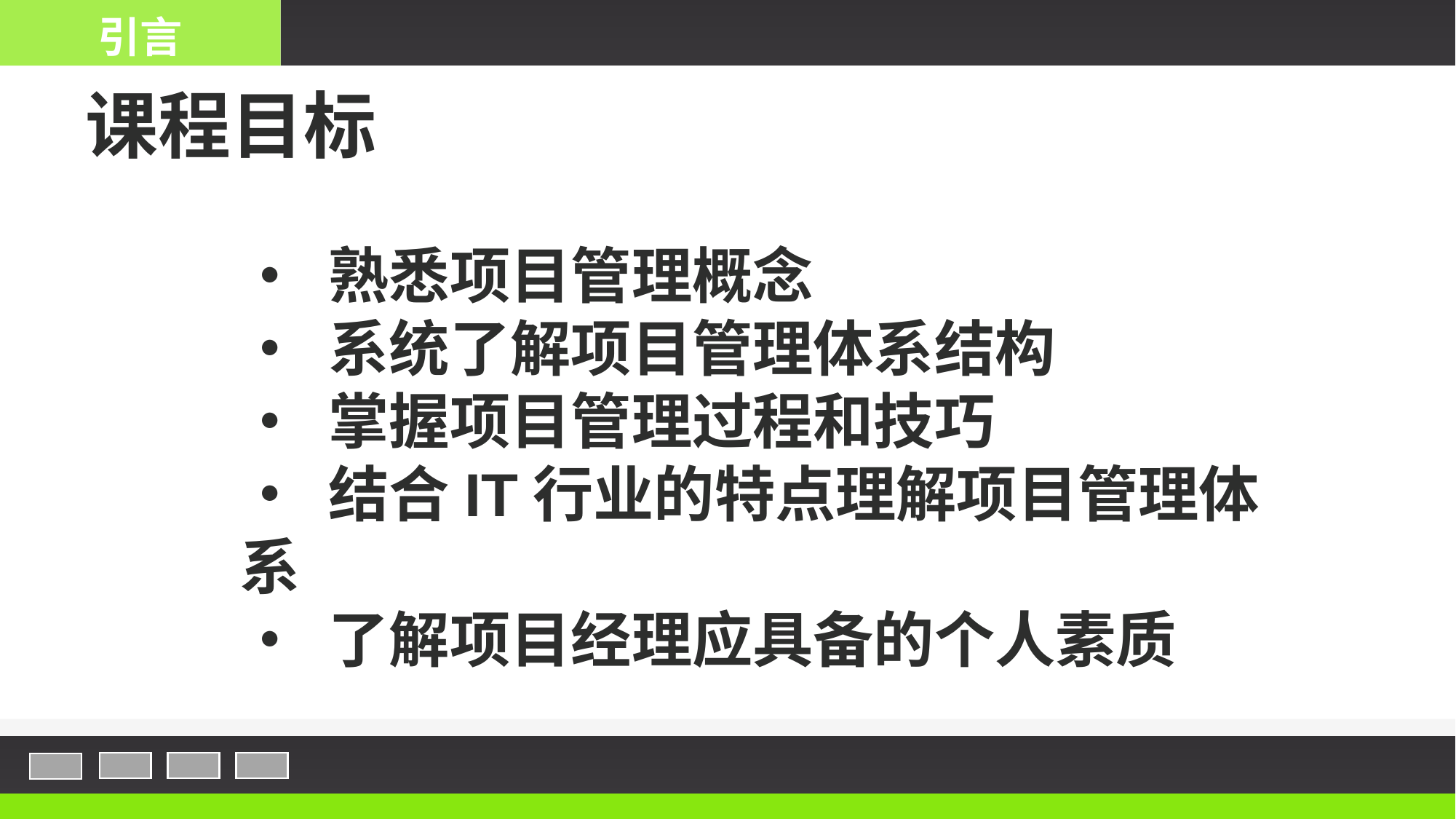

引言
课程目标
• 熟悉项目管理概念
• 系统了解项目管理体系结构
• 掌握项目管理过程和技巧
• 结合IT行业的特点理解项目管理体系
• 了解项目经理应具备的个人素质